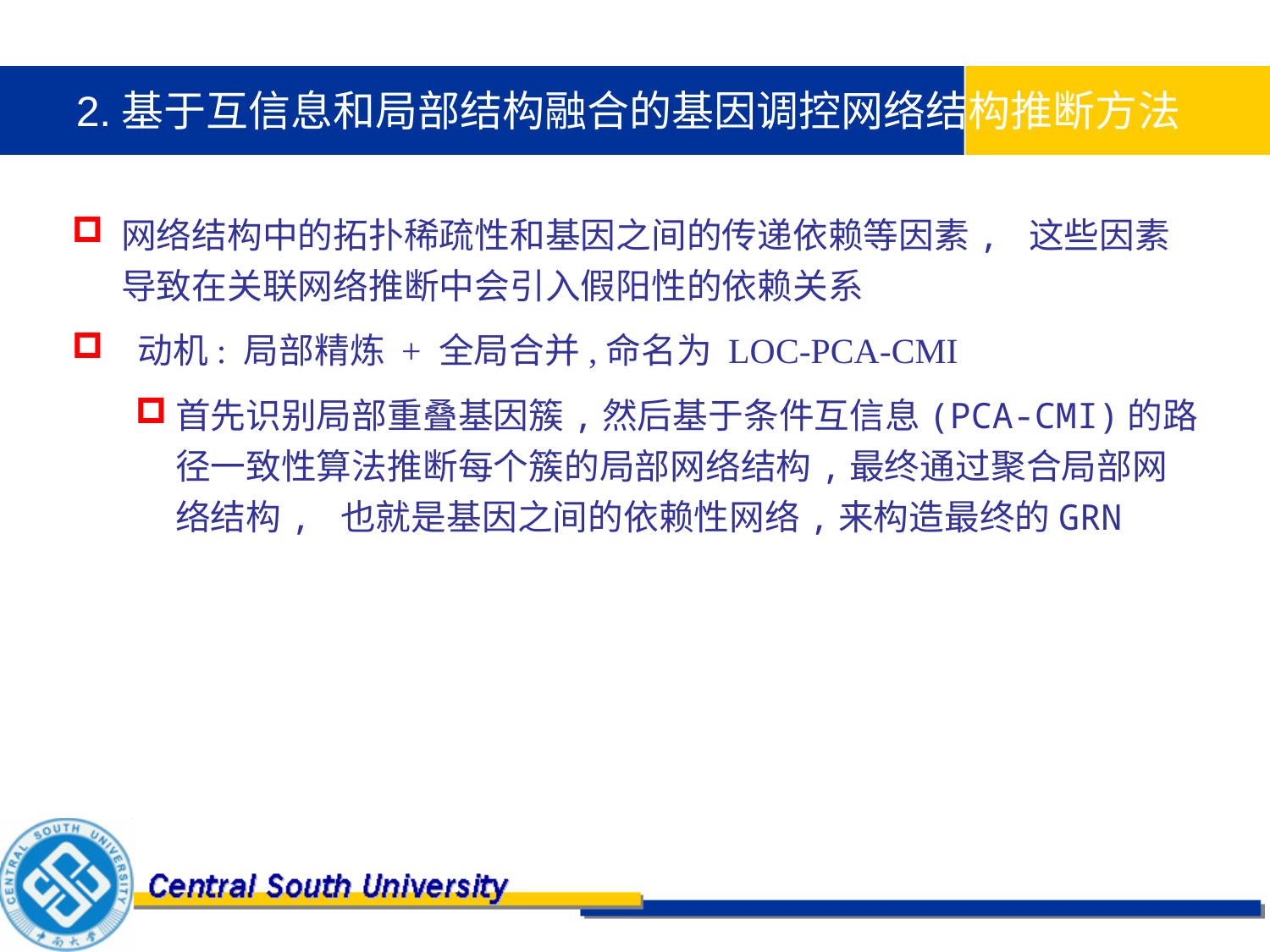

2.基于互信息和局部结构融合的基因调控网络结构推断方法
网络结构中的拓扑稀疏性和基因之间的传递依赖等因素, 这些因素导致在关联网络推断中会引入假阳性的依赖关系
 动机: 局部精炼 + 全局合并,命名为 LOC-PCA-CMI
首先识别局部重叠基因簇,然后基于条件互信息(PCA-CMI)的路径一致性算法推断每个簇的局部网络结构,最终通过聚合局部网络结构, 也就是基因之间的依赖性网络,来构造最终的GRN